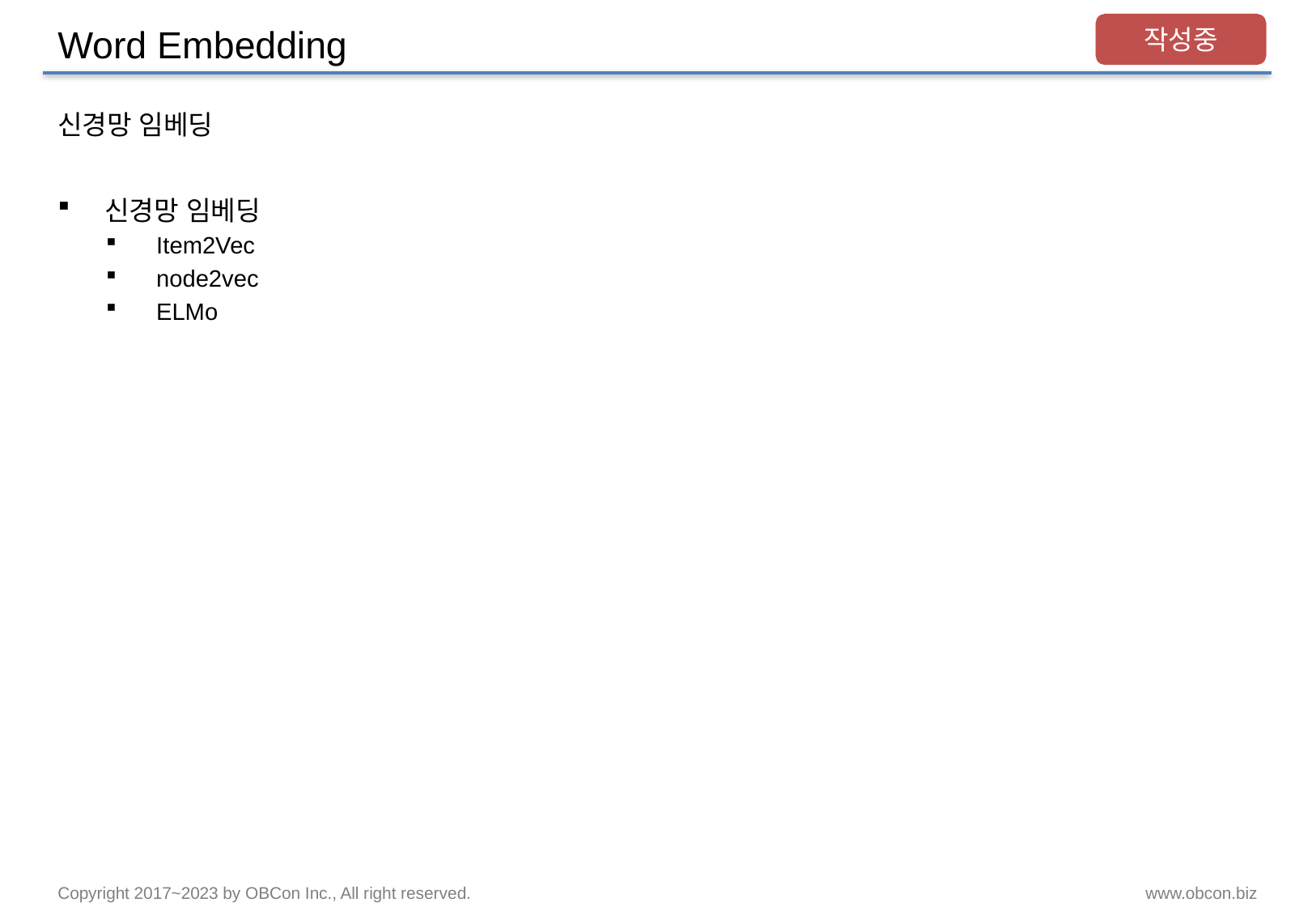

# Word Embedding
작성중
신경망 임베딩
신경망 임베딩
Item2Vec
node2vec
ELMo